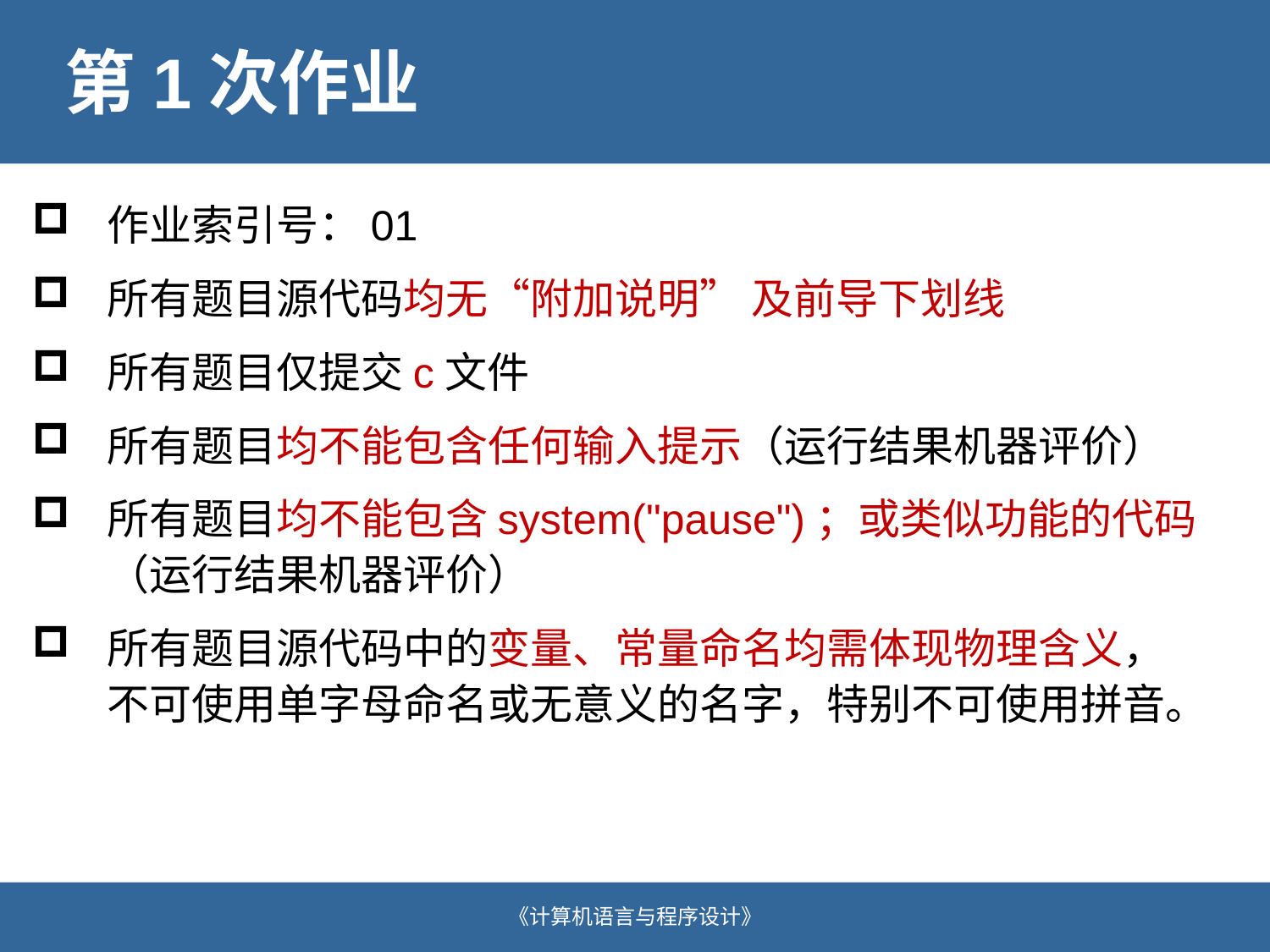

# 第1次作业
作业索引号：01
所有题目源代码均无“附加说明” 及前导下划线
所有题目仅提交c文件
所有题目均不能包含任何输入提示（运行结果机器评价）
所有题目均不能包含system("pause")；或类似功能的代码（运行结果机器评价）
所有题目源代码中的变量、常量命名均需体现物理含义，不可使用单字母命名或无意义的名字，特别不可使用拼音。

《计算机语言与程序设计》
82